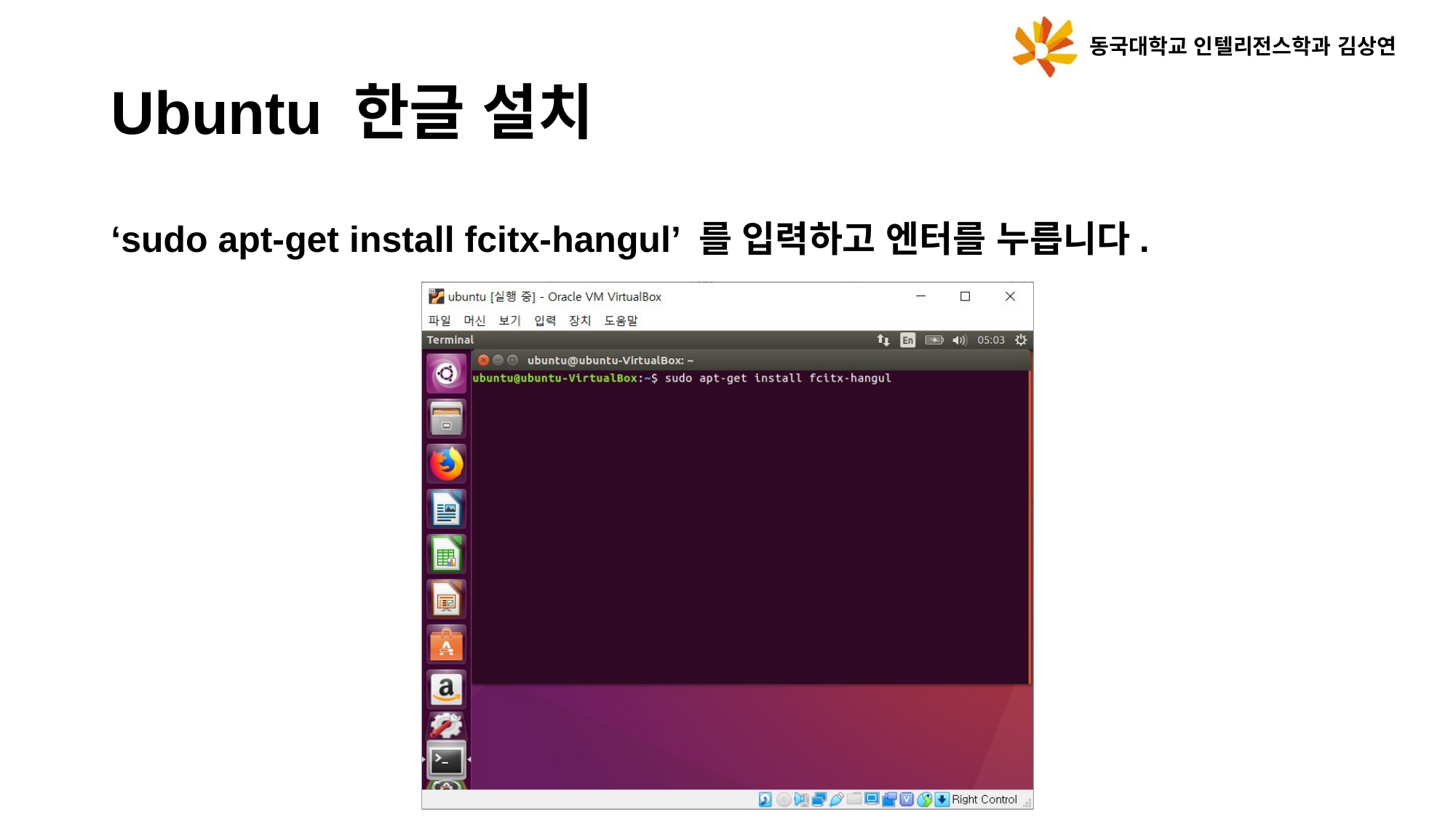

동국대학교 인텔리전스학과 김상연
Ubuntu 한글 설치
‘sudo apt-get install fcitx-hangul’ 를 입력하고 엔터를 누릅니다.